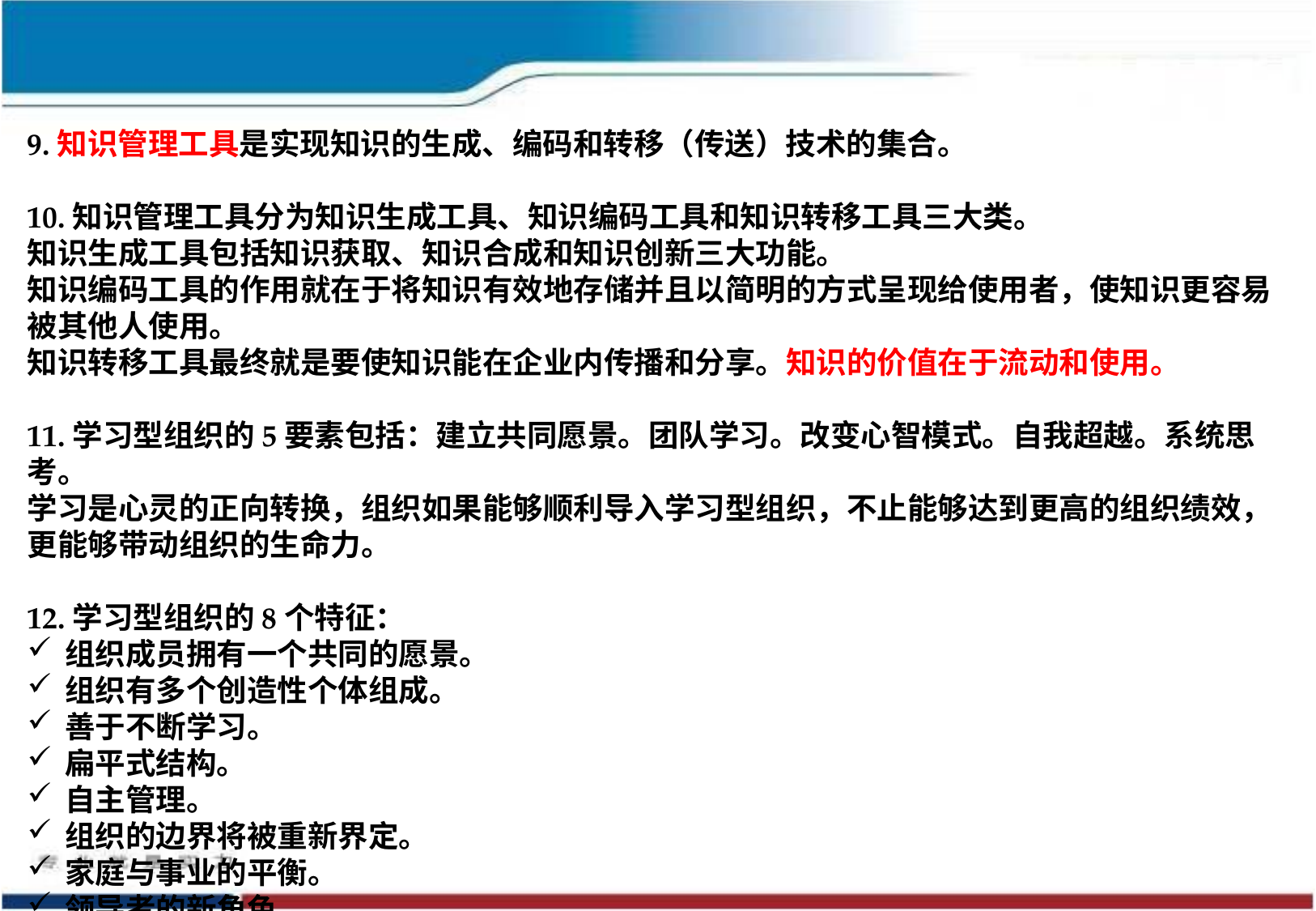

9.知识管理工具是实现知识的生成、编码和转移（传送）技术的集合。

10.知识管理工具分为知识生成工具、知识编码工具和知识转移工具三大类。
知识生成工具包括知识获取、知识合成和知识创新三大功能。
知识编码工具的作用就在于将知识有效地存储并且以简明的方式呈现给使用者，使知识更容易被其他人使用。
知识转移工具最终就是要使知识能在企业内传播和分享。知识的价值在于流动和使用。

11.学习型组织的5要素包括：建立共同愿景。团队学习。改变心智模式。自我超越。系统思考。
学习是心灵的正向转换，组织如果能够顺利导入学习型组织，不止能够达到更高的组织绩效，更能够带动组织的生命力。

12.学习型组织的8个特征：
组织成员拥有一个共同的愿景。
组织有多个创造性个体组成。
善于不断学习。
扁平式结构。
自主管理。
组织的边界将被重新界定。
家庭与事业的平衡。
领导者的新角色。